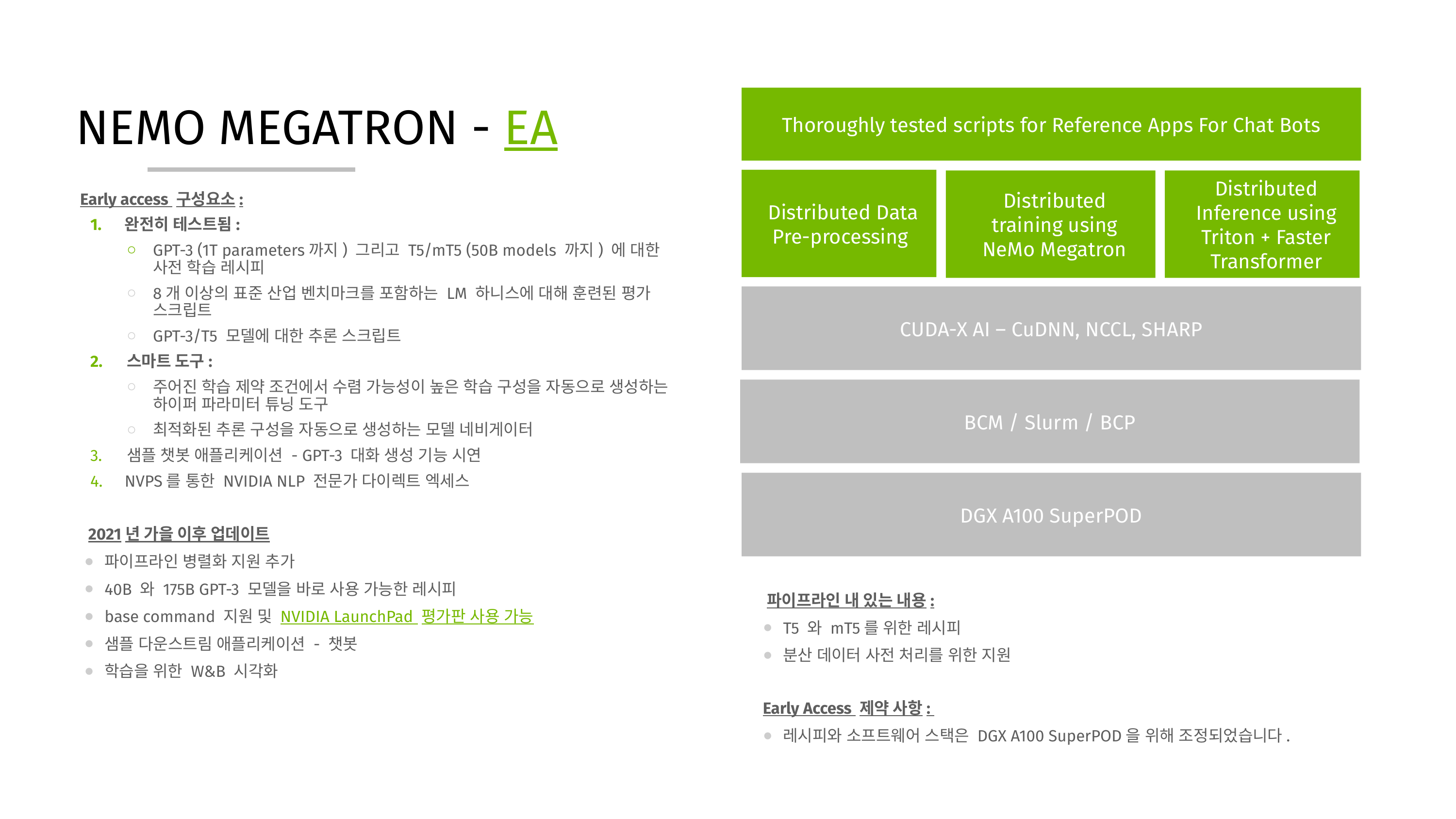

# NEMO MEGATRON - EA
Thoroughly tested scripts for Reference Apps For Chat Bots
Distributed Data Pre-processing
Distributed training using NeMo Megatron
Distributed Inference using Triton + Faster Transformer
CUDA-X AI – CuDNN, NCCL, SHARP
BCM / Slurm / BCP
DGX A100 SuperPOD
Early access 구성요소:
완전히 테스트됨:
GPT-3 (1T parameters까지) 그리고 T5/mT5 (50B models 까지) 에 대한 사전 학습 레시피
8개 이상의 표준 산업 벤치마크를 포함하는 LM 하니스에 대해 훈련된 평가 스크립트
GPT-3/T5 모델에 대한 추론 스크립트
스마트 도구:
주어진 학습 제약 조건에서 수렴 가능성이 높은 학습 구성을 자동으로 생성하는 하이퍼 파라미터 튜닝 도구
최적화된 추론 구성을 자동으로 생성하는 모델 네비게이터
샘플 챗봇 애플리케이션 - GPT-3 대화 생성 기능 시연
NVPS를 통한 NVIDIA NLP 전문가 다이렉트 엑세스

2021년 가을 이후 업데이트
파이프라인 병렬화 지원 추가
40B 와 175B GPT-3 모델을 바로 사용 가능한 레시피
base command 지원 및 NVIDIA LaunchPad 평가판 사용 가능
샘플 다운스트림 애플리케이션 - 챗봇
학습을 위한 W&B 시각화

파이프라인 내 있는 내용:
T5 와 mT5를 위한 레시피
분산 데이터 사전 처리를 위한 지원

Early Access 제약 사항:
레시피와 소프트웨어 스택은 DGX A100 SuperPOD을 위해 조정되었습니다.